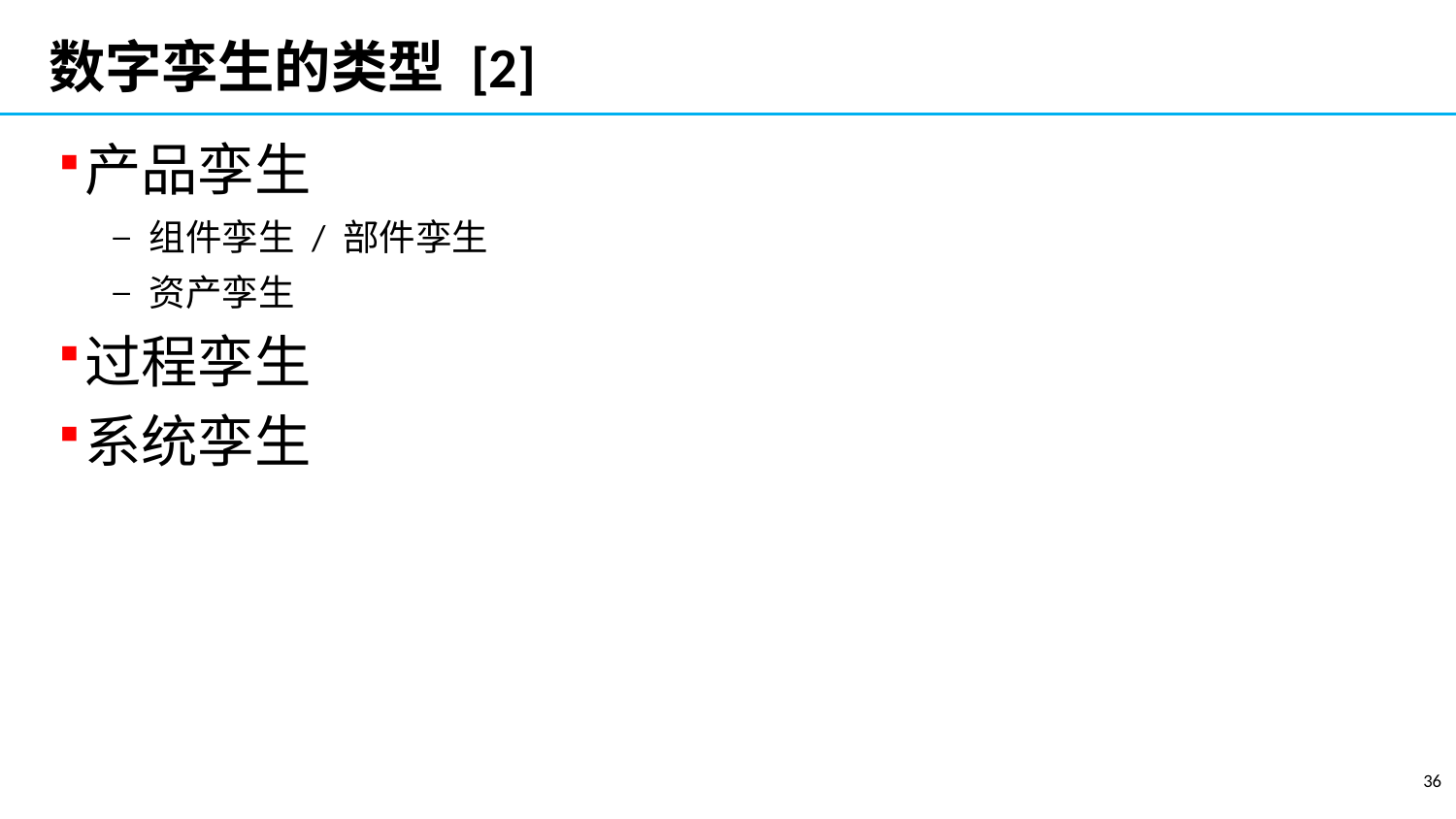

# 数字孪生的类型 [2]

产品孪生
组件孪生 / 部件孪生
资产孪生
过程孪生
系统孪生
36